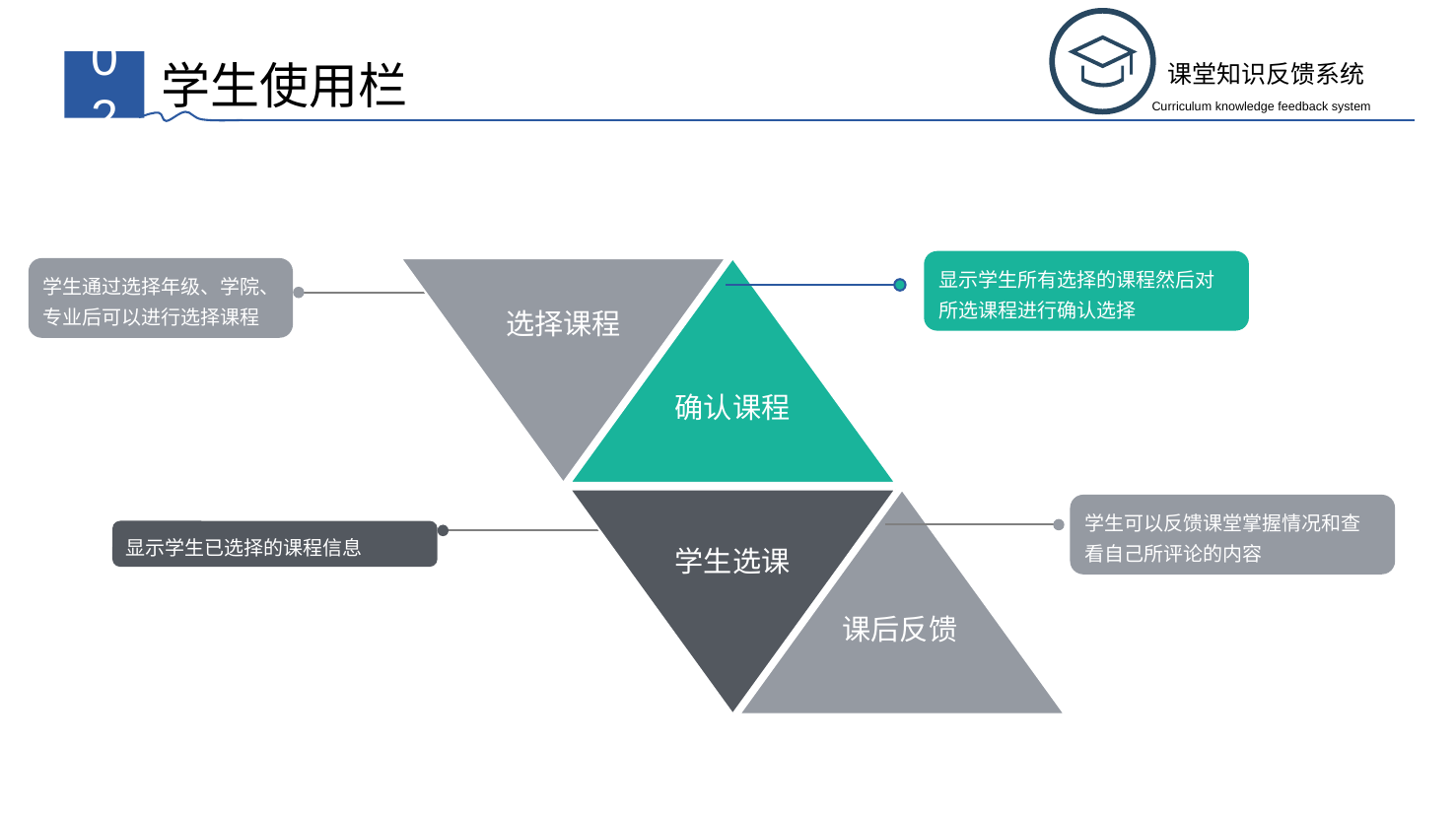

课堂知识反馈系统
Curriculum knowledge feedback system
学生使用栏
02

显示学生所有选择的课程然后对所选课程进行确认选择
学生通过选择年级、学院、专业后可以进行选择课程

选择课程

确认课程

学生选课

课后反馈
学生可以反馈课堂掌握情况和查看自己所评论的内容

显示学生已选择的课程信息